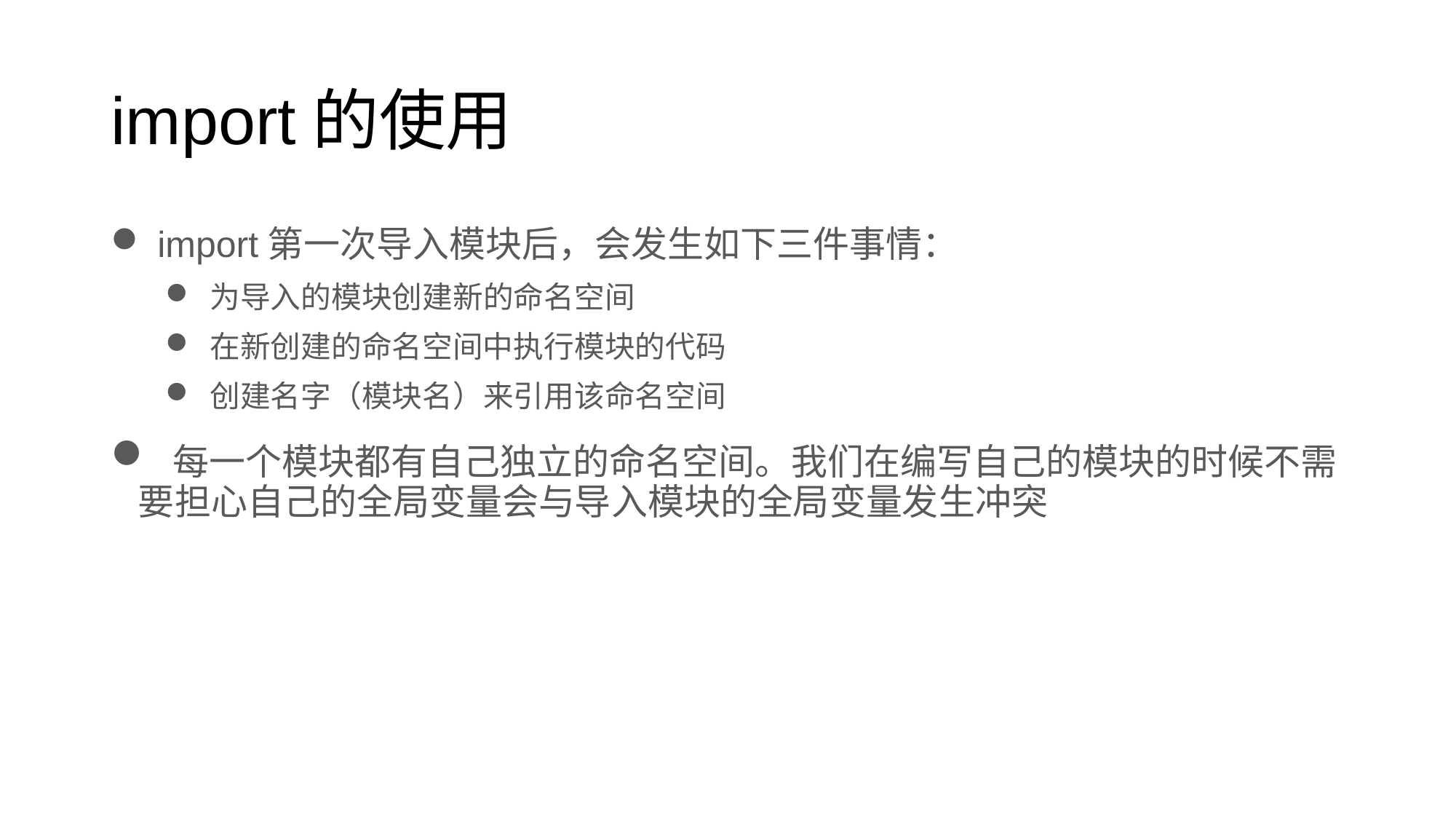

# import的使用
 import第一次导入模块后，会发生如下三件事情：
 为导入的模块创建新的命名空间
 在新创建的命名空间中执行模块的代码
 创建名字（模块名）来引用该命名空间
 每一个模块都有自己独立的命名空间。我们在编写自己的模块的时候不需要担心自己的全局变量会与导入模块的全局变量发生冲突